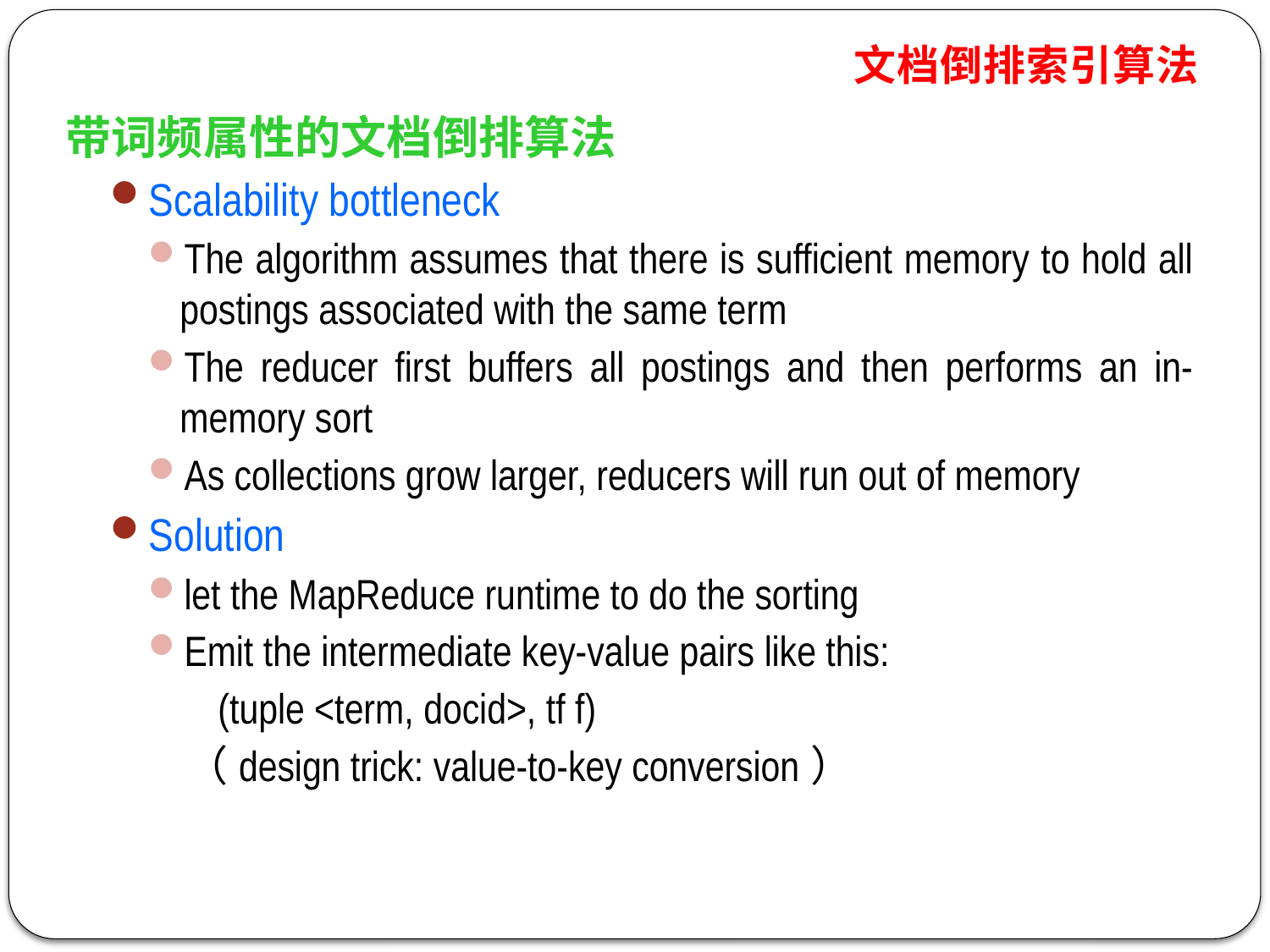

文档倒排索引算法
带词频属性的文档倒排算法
Scalability bottleneck
The algorithm assumes that there is sufficient memory to hold all postings associated with the same term
The reducer first buffers all postings and then performs an in-memory sort
As collections grow larger, reducers will run out of memory
Solution
let the MapReduce runtime to do the sorting
Emit the intermediate key-value pairs like this:
	(tuple <term, docid>, tf f)
（design trick: value-to-key conversion）